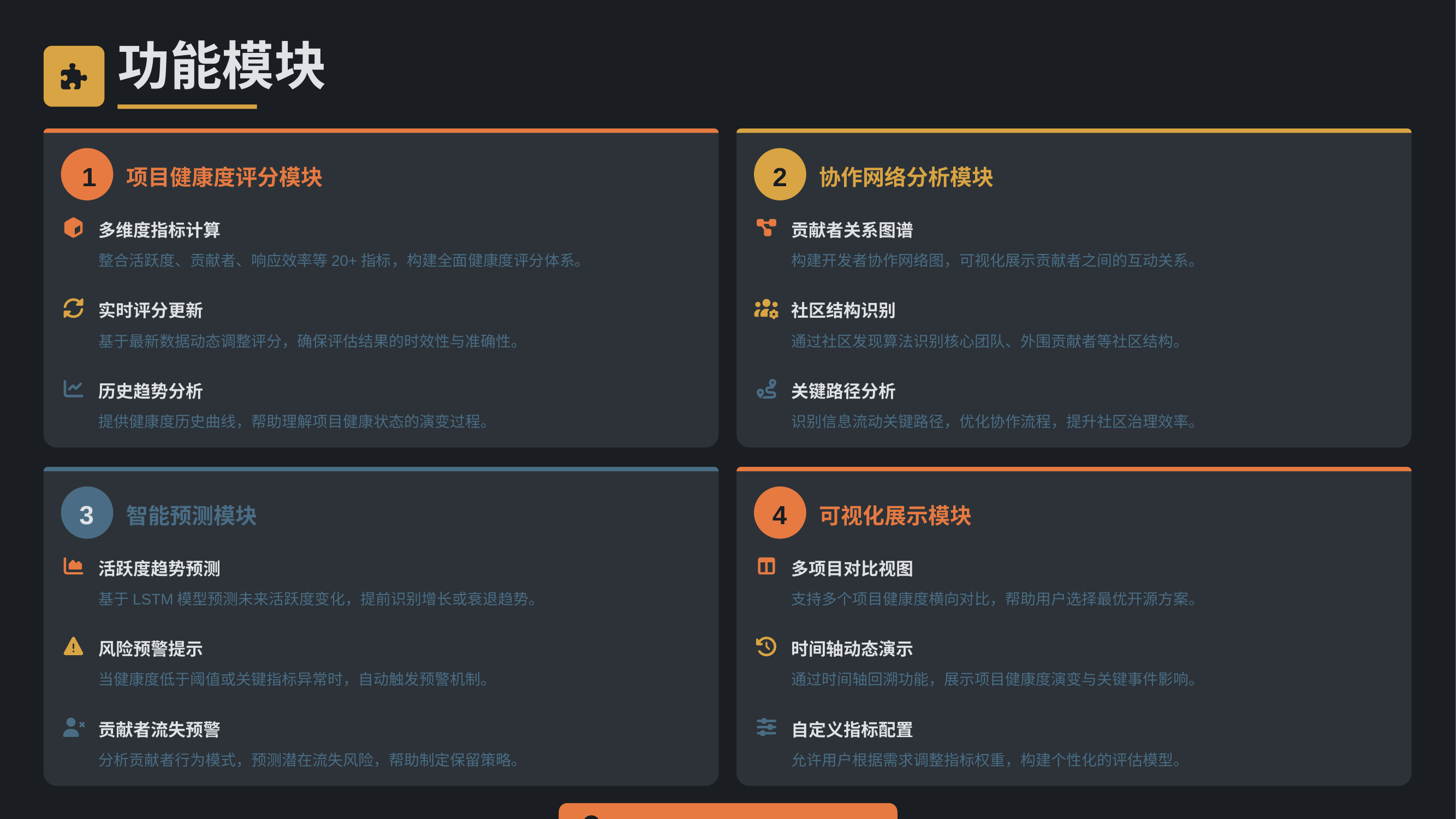

功能模块

1
2
项目健康度评分模块
协作网络分析模块
多维度指标计算
贡献者关系图谱

整合活跃度、贡献者、响应效率等20+指标，构建全面健康度评分体系。
构建开发者协作网络图，可视化展示贡献者之间的互动关系。
实时评分更新
社区结构识别

基于最新数据动态调整评分，确保评估结果的时效性与准确性。
通过社区发现算法识别核心团队、外围贡献者等社区结构。
历史趋势分析
关键路径分析

提供健康度历史曲线，帮助理解项目健康状态的演变过程。
识别信息流动关键路径，优化协作流程，提升社区治理效率。

3
4
智能预测模块
可视化展示模块
活跃度趋势预测
多项目对比视图

基于LSTM模型预测未来活跃度变化，提前识别增长或衰退趋势。
支持多个项目健康度横向对比，帮助用户选择最优开源方案。
风险预警提示
时间轴动态演示

当健康度低于阈值或关键指标异常时，自动触发预警机制。
通过时间轴回溯功能，展示项目健康度演变与关键事件影响。
贡献者流失预警
自定义指标配置

分析贡献者行为模式，预测潜在流失风险，帮助制定保留策略。
允许用户根据需求调整指标权重，构建个性化的评估模型。

模块化设计 · 独立运行 · 灵活组合